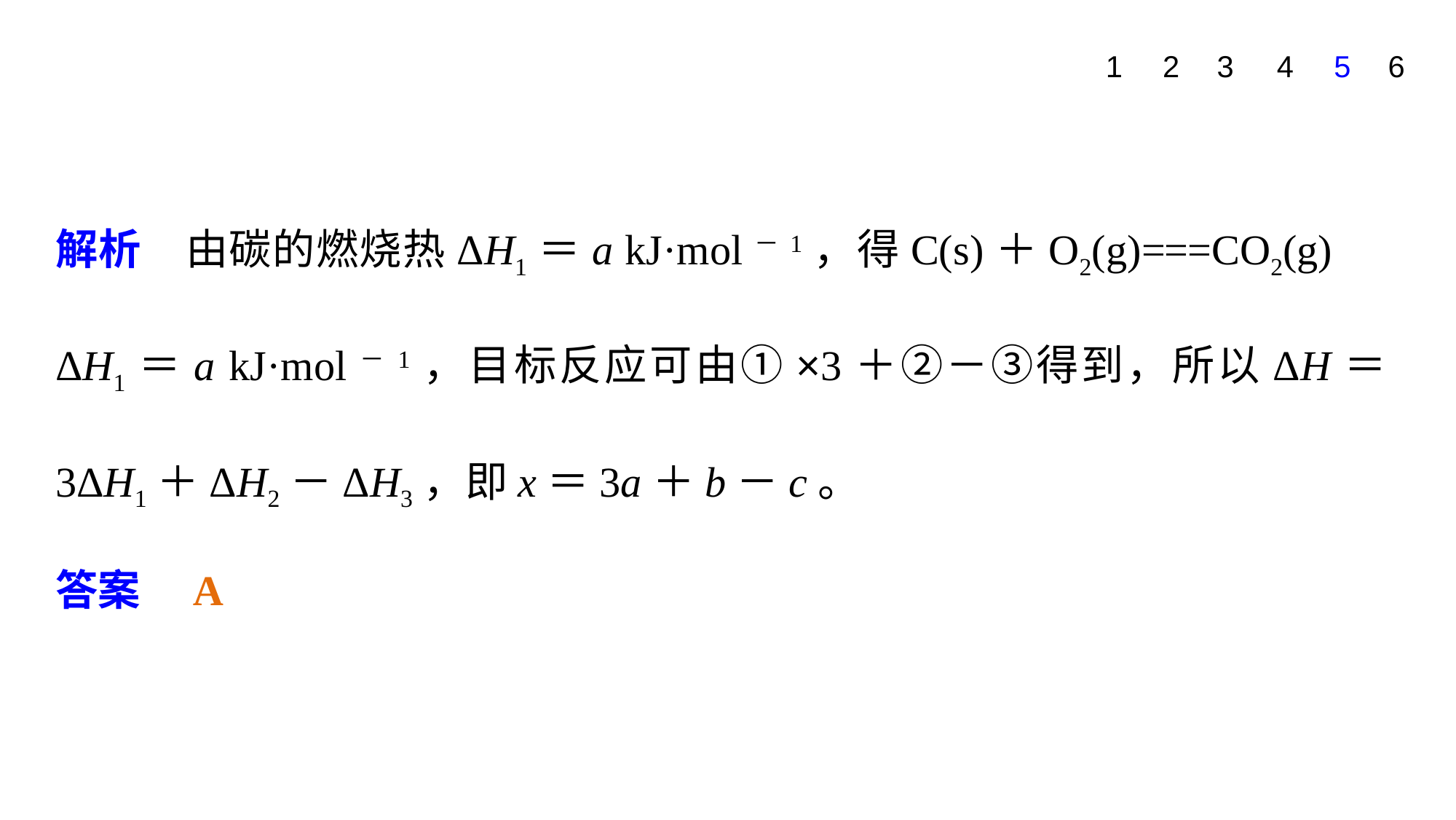

1
2
3
4
5
6
解析　由碳的燃烧热ΔH1＝a kJ·mol－1，得C(s)＋O2(g)===CO2(g)　ΔH1＝a kJ·mol－1，目标反应可由①×3＋②－③得到，所以ΔH＝3ΔH1＋ΔH2－ΔH3，即x＝3a＋b－c。
答案　A